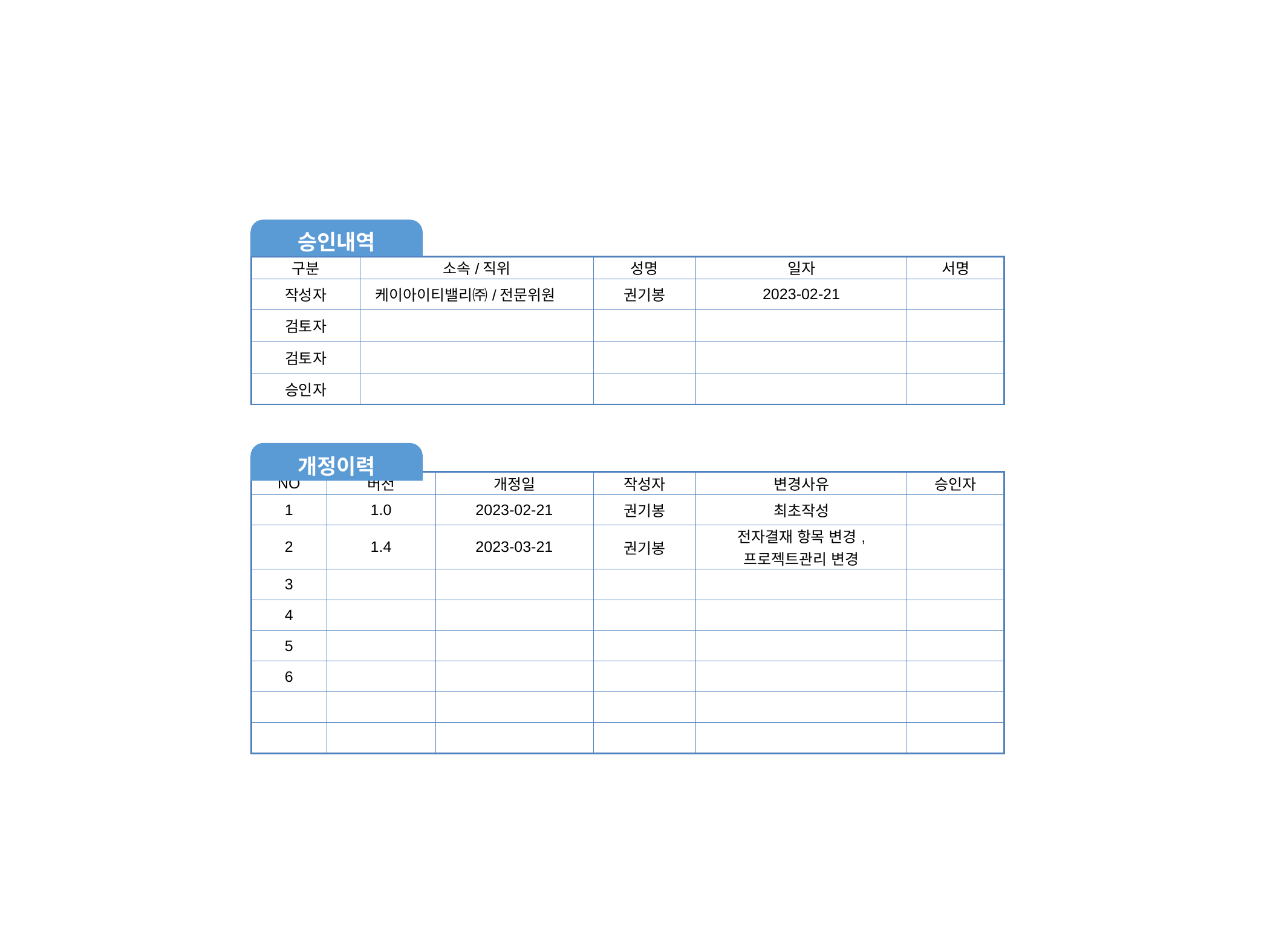

|  |  |  |  |  |  |  |  |  |  |
| --- | --- | --- | --- | --- | --- | --- | --- | --- | --- |
|  |  |  |  |  |  |  |  |  |  |
|  | 구분 |  | 소속/직위 |  | 성명 | 일자 |  |  | 서명 |
|  | 작성자 |  | 케이아이티밸리㈜/전문위원 |  | 권기봉 | 2023-02-21 |  |  |  |
|  | 검토자 |  |  |  |  |  |  |  |  |
|  | 검토자 |  |  |  |  |  |  |  |  |
|  | 승인자 |  |  |  |  |  |  |  |  |
|  |  |  |  |  |  |  |  |  |  |
|  |  |  |  |  |  |  |  |  |  |
|  | NO | 버전 |  | 개정일 | 작성자 | 변경사유 |  |  | 승인자 |
|  | 1 | 1.0 |  | 2023-02-21 | 권기봉 | 최초작성 |  |  |  |
|  | 2 | 1.4 |  | 2023-03-21 | 권기봉 | 전자결재 항목 변경, 프로젝트관리 변경 |  |  |  |
|  | 3 |  |  |  |  |  |  |  |  |
|  | 4 |  |  |  |  |  |  |  |  |
|  | 5 |  |  |  |  |  |  |  |  |
|  | 6 |  |  |  |  |  |  |  |  |
|  |  |  |  |  |  |  |  |  |  |
|  |  |  |  |  |  |  |  |  |  |
|  |  |  |  |  |  |  |  |  |  |
승인내역
개정이력